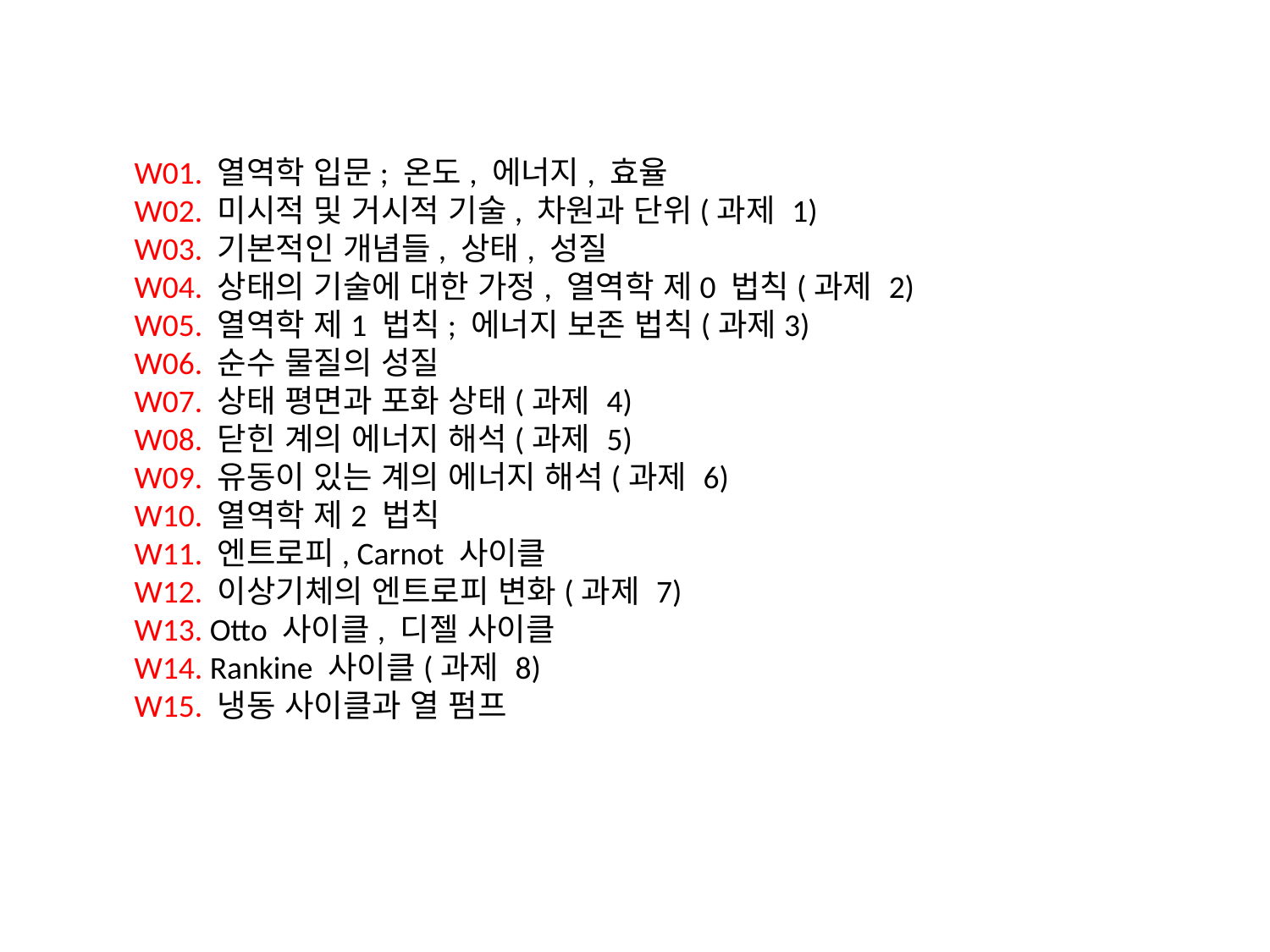

W01. 열역학 입문; 온도, 에너지, 효율
W02. 미시적 및 거시적 기술, 차원과 단위(과제 1)
W03. 기본적인 개념들, 상태, 성질
W04. 상태의 기술에 대한 가정, 열역학 제0 법칙(과제 2)
W05. 열역학 제1 법칙; 에너지 보존 법칙(과제3)
W06. 순수 물질의 성질
W07. 상태 평면과 포화 상태(과제 4)
W08. 닫힌 계의 에너지 해석(과제 5)
W09. 유동이 있는 계의 에너지 해석(과제 6)
W10. 열역학 제2 법칙
W11. 엔트로피, Carnot 사이클
W12. 이상기체의 엔트로피 변화(과제 7)
W13. Otto 사이클, 디젤 사이클
W14. Rankine 사이클(과제 8)
W15. 냉동 사이클과 열 펌프